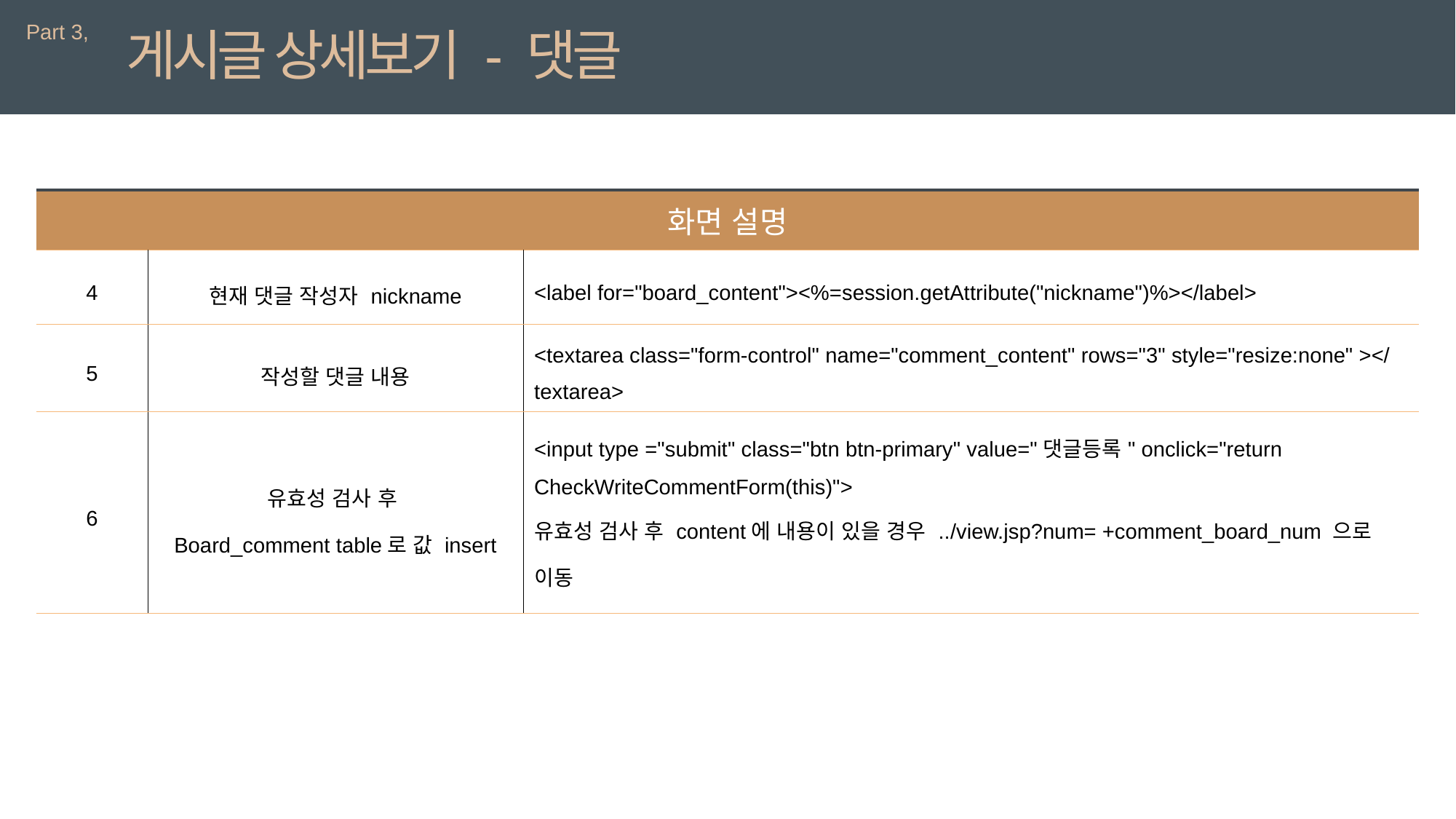

Part 3,
게시글 상세보기 - 댓글
| 화면 설명 |  |  |
| --- | --- | --- |
| 4 | 현재 댓글 작성자 nickname | <label for="board\_content"><%=session.getAttribute("nickname")%></label> |
| 5 | 작성할 댓글 내용 | <textarea class="form-control" name="comment\_content" rows="3" style="resize:none" ></textarea> |
| 6 | 유효성 검사 후 Board\_comment table로 값 insert | <input type ="submit" class="btn btn-primary" value="댓글등록" onclick="return CheckWriteCommentForm(this)"> 유효성 검사 후 content에 내용이 있을 경우 ../view.jsp?num= +comment\_board\_num 으로 이동 |